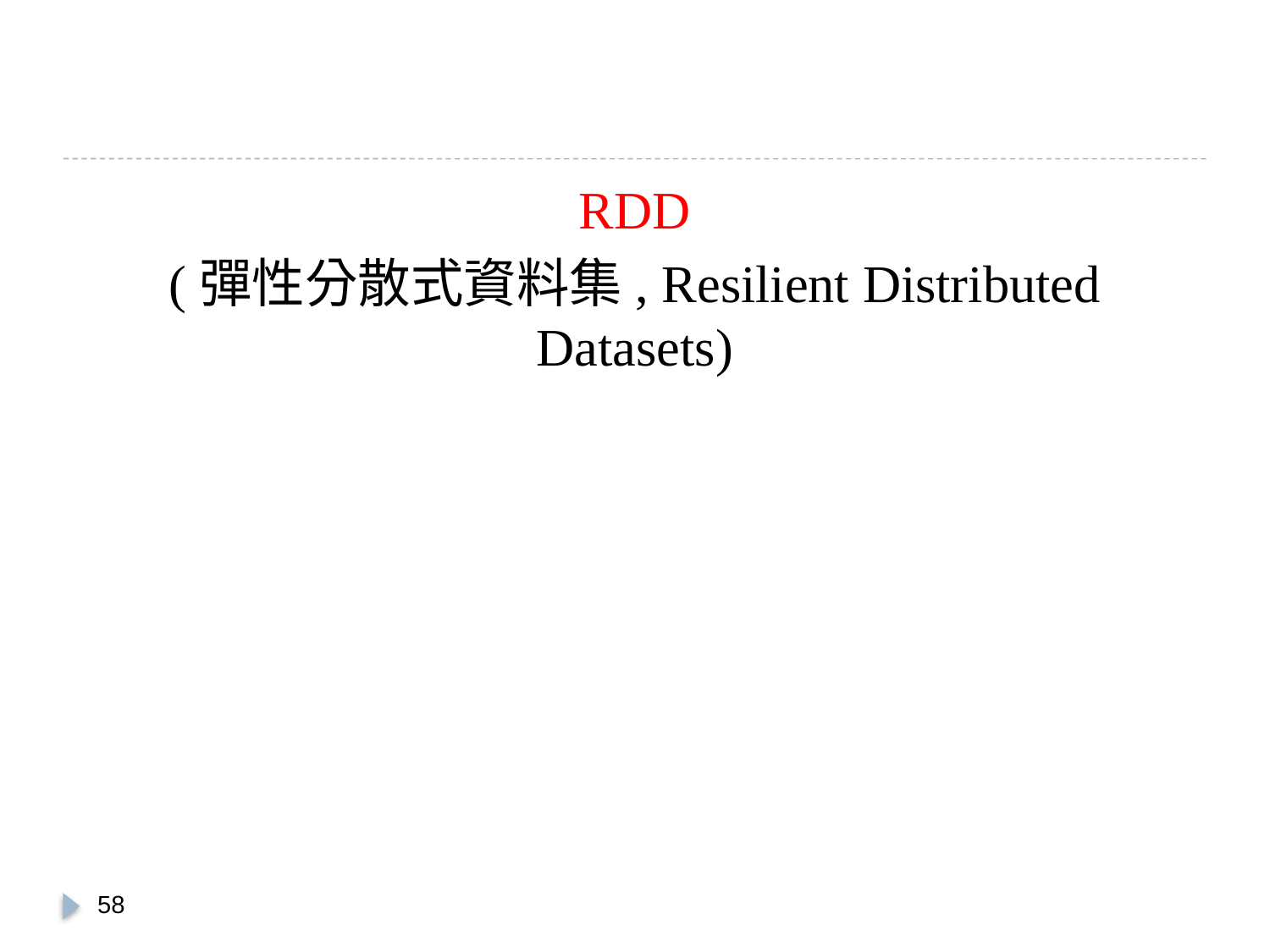

#
RDD
(彈性分散式資料集, Resilient Distributed Datasets)
58